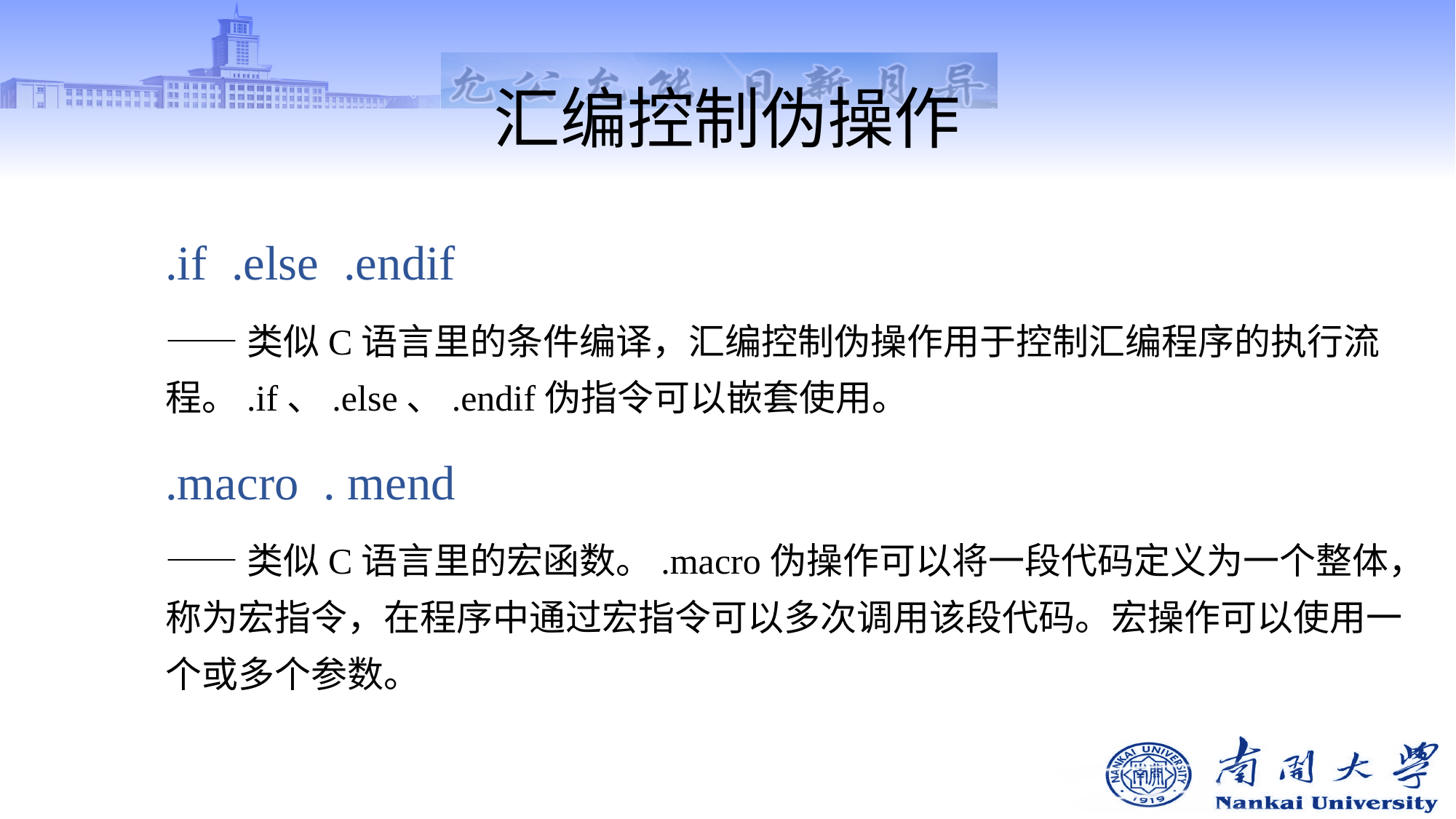

# 汇编控制伪操作
.if  .else  .endif
——类似C语言里的条件编译，汇编控制伪操作用于控制汇编程序的执行流程。.if、.else、.endif伪指令可以嵌套使用。
.macro  . mend
——类似C语言里的宏函数。.macro伪操作可以将一段代码定义为一个整体，称为宏指令，在程序中通过宏指令可以多次调用该段代码。宏操作可以使用一个或多个参数。